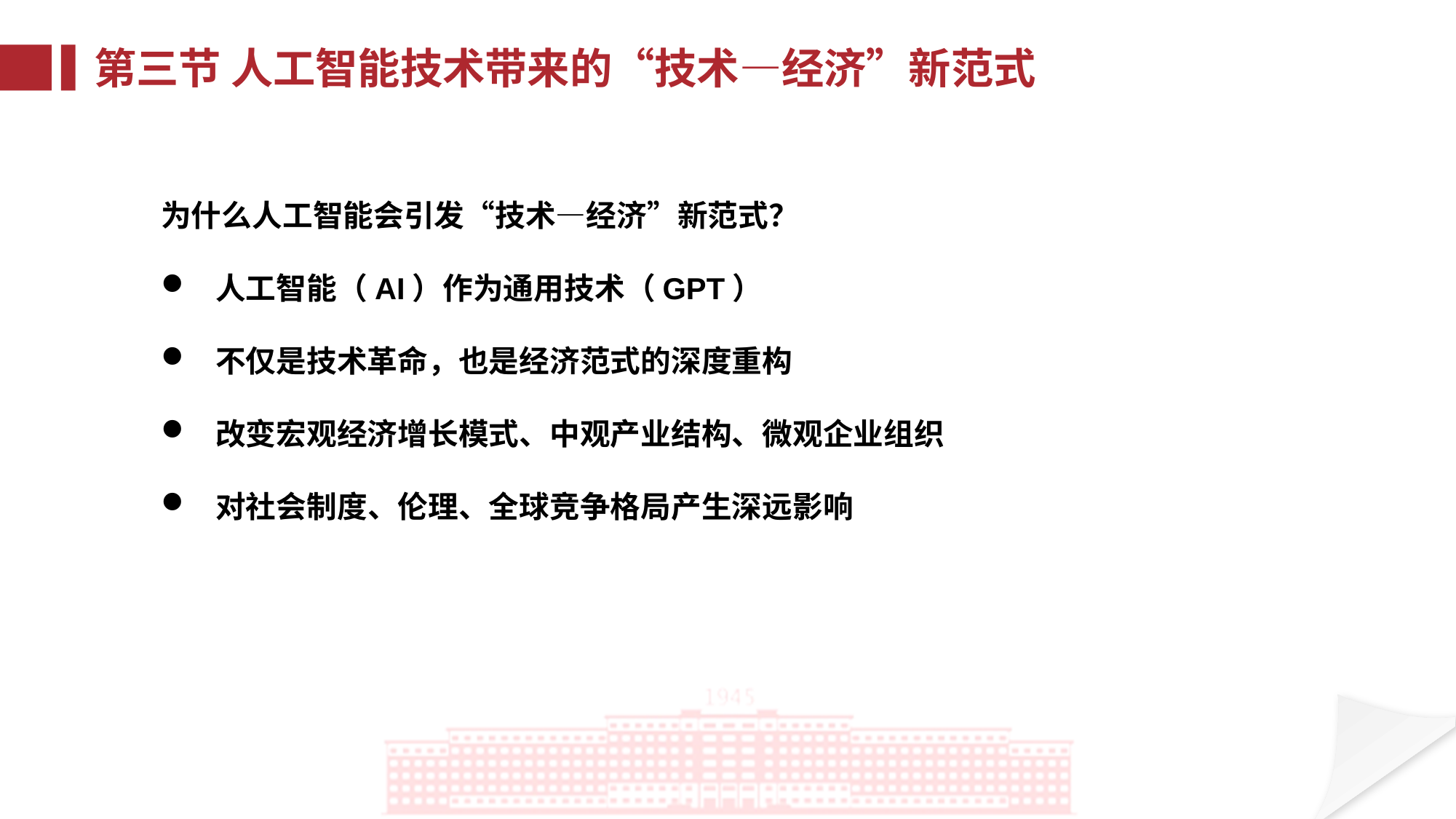

第三节 人工智能技术带来的“技术—经济”新范式

为什么人工智能会引发“技术—经济”新范式？
人工智能（AI）作为通用技术（GPT）
不仅是技术革命，也是经济范式的深度重构
改变宏观经济增长模式、中观产业结构、微观企业组织
对社会制度、伦理、全球竞争格局产生深远影响